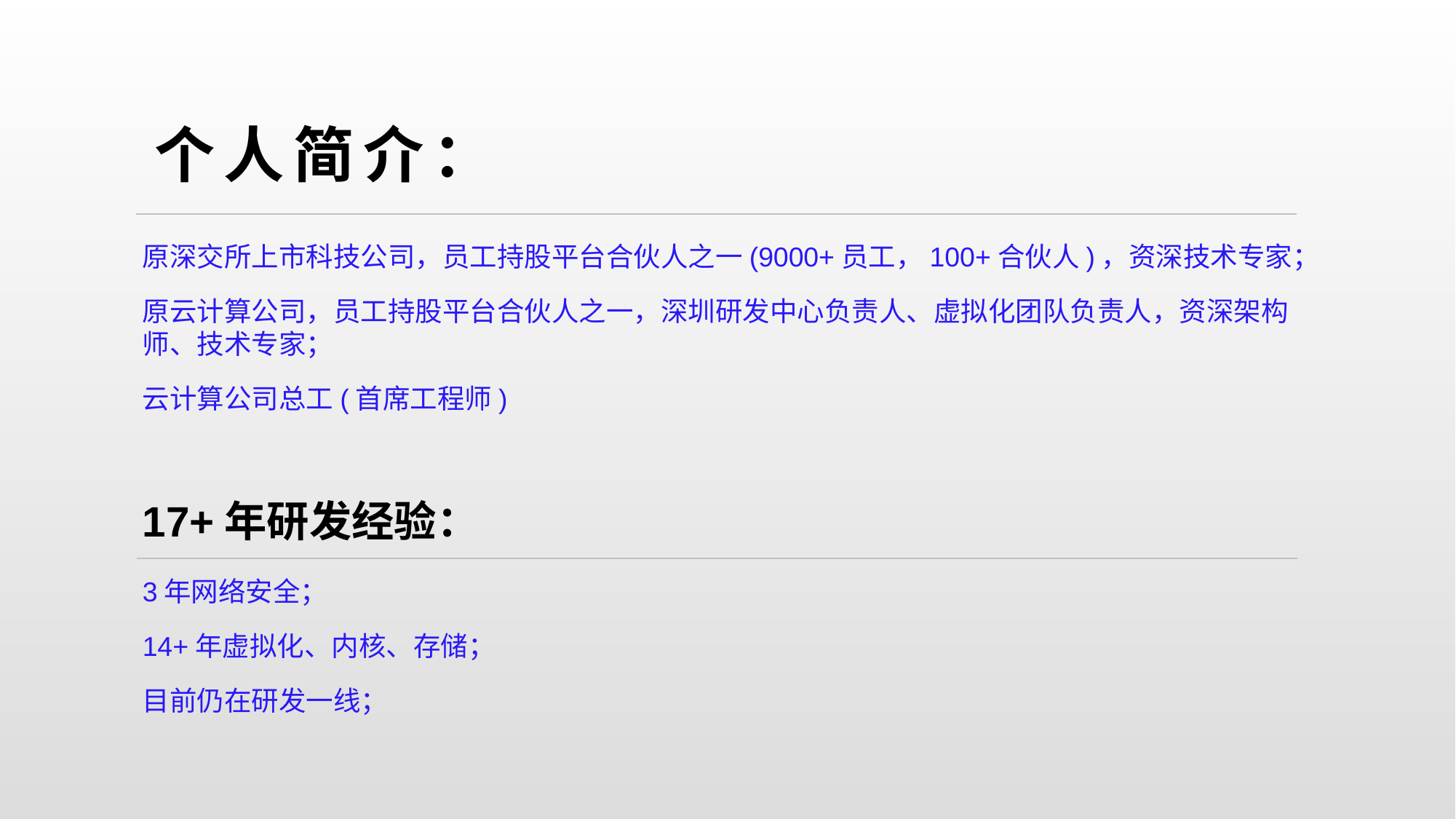

# 个人简介：
原深交所上市科技公司，员工持股平台合伙人之一(9000+员工，100+合伙人)，资深技术专家；

原云计算公司，员工持股平台合伙人之一，深圳研发中心负责人、虚拟化团队负责人，资深架构师、技术专家；

云计算公司总工(首席工程师)

17+年研发经验：

3年网络安全；

14+年虚拟化、内核、存储；

目前仍在研发一线；